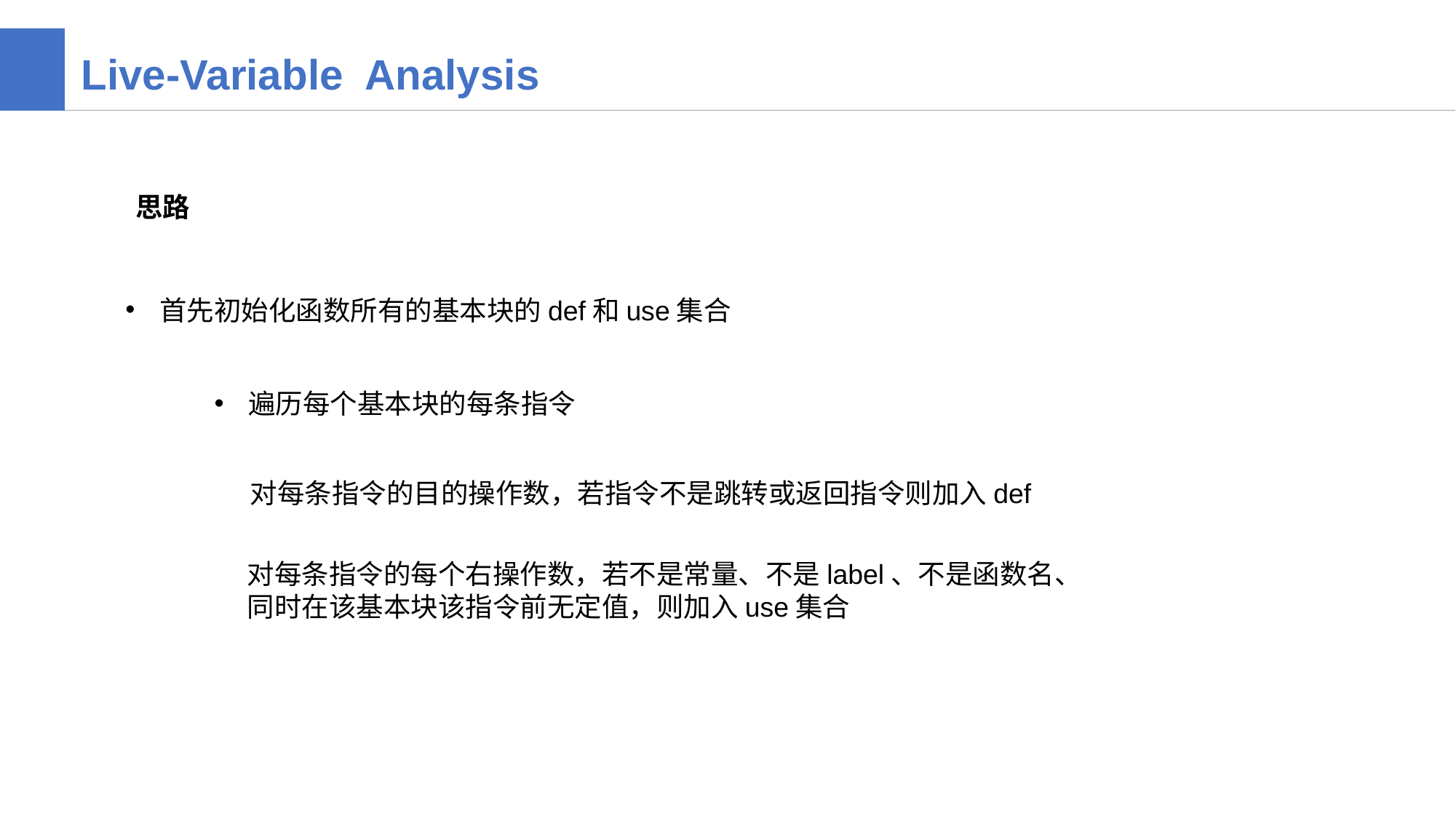

Live-Variable  Analysis
思路
首先初始化函数所有的基本块的def和use集合
遍历每个基本块的每条指令
对每条指令的目的操作数，若指令不是跳转或返回指令则加入def
对每条指令的每个右操作数，若不是常量、不是label、不是函数名、
同时在该基本块该指令前无定值，则加入use集合